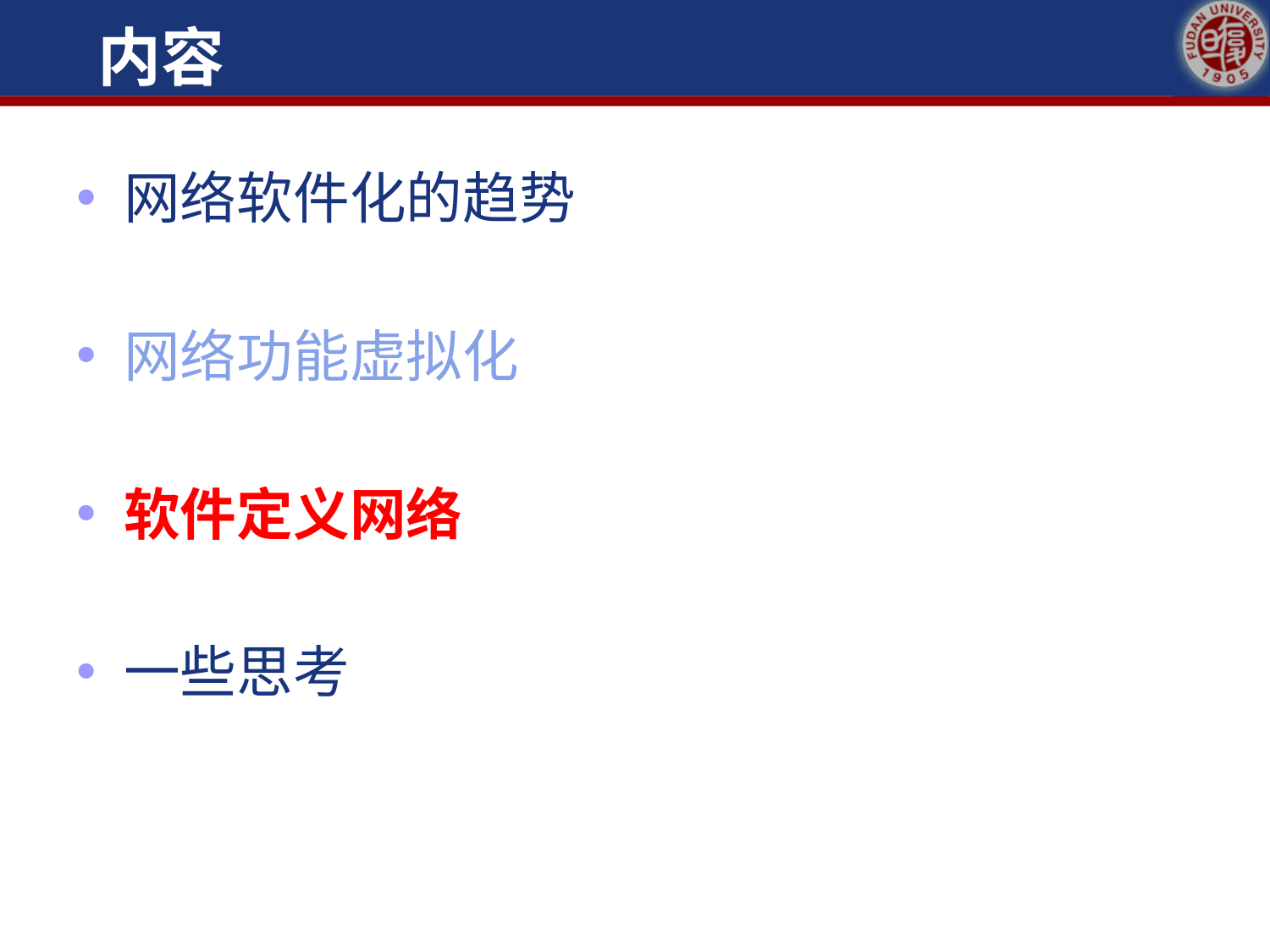

# 内容
网络软件化的趋势

网络功能虚拟化

软件定义网络

一些思考

34